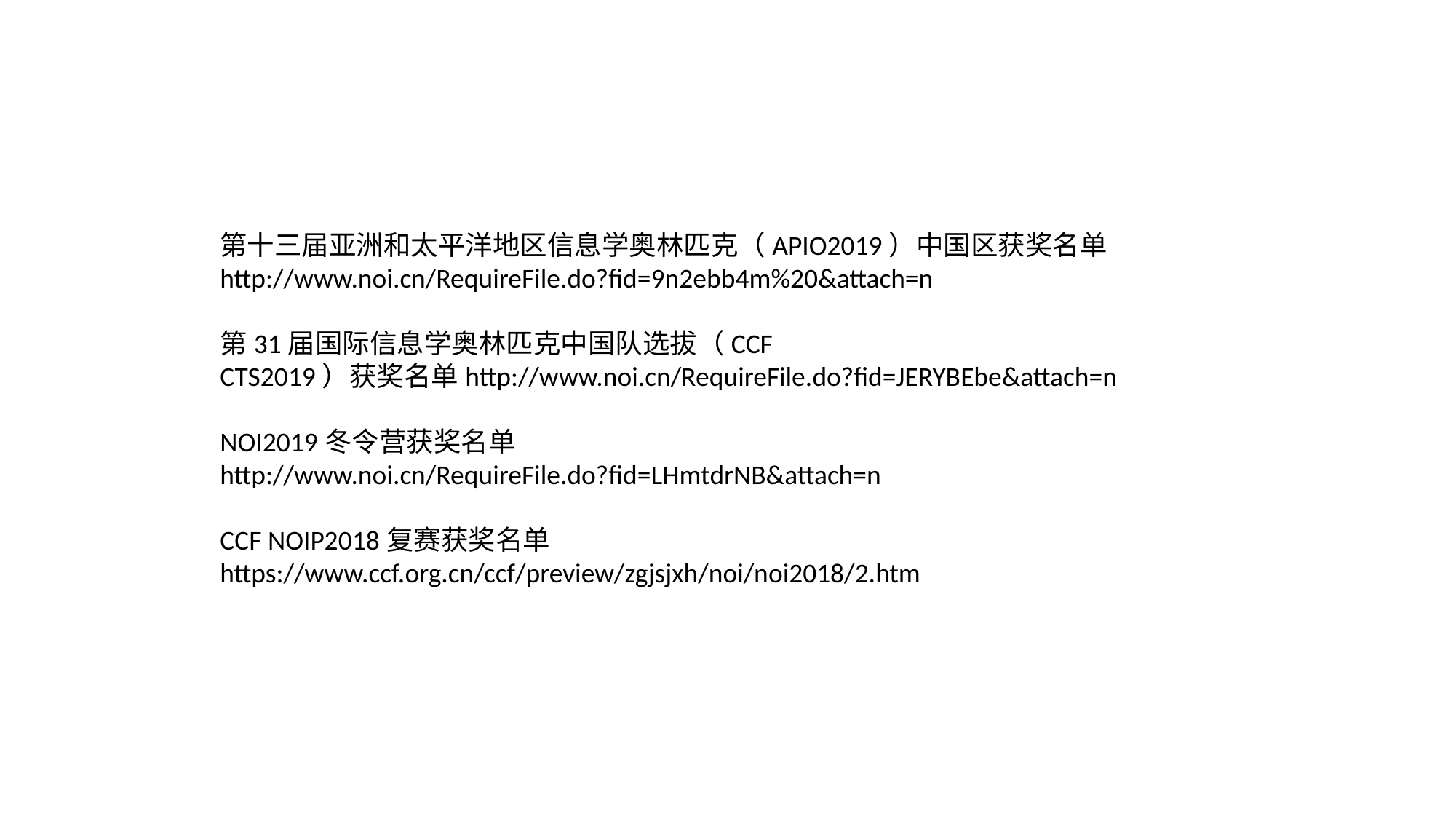

第十三届亚洲和太平洋地区信息学奥林匹克（APIO2019）中国区获奖名单
http://www.noi.cn/RequireFile.do?fid=9n2ebb4m%20&attach=n

第31届国际信息学奥林匹克中国队选拔（CCF CTS2019）获奖名单http://www.noi.cn/RequireFile.do?fid=JERYBEbe&attach=n

NOI2019冬令营获奖名单
http://www.noi.cn/RequireFile.do?fid=LHmtdrNB&attach=n

CCF NOIP2018复赛获奖名单
https://www.ccf.org.cn/ccf/preview/zgjsjxh/noi/noi2018/2.htm